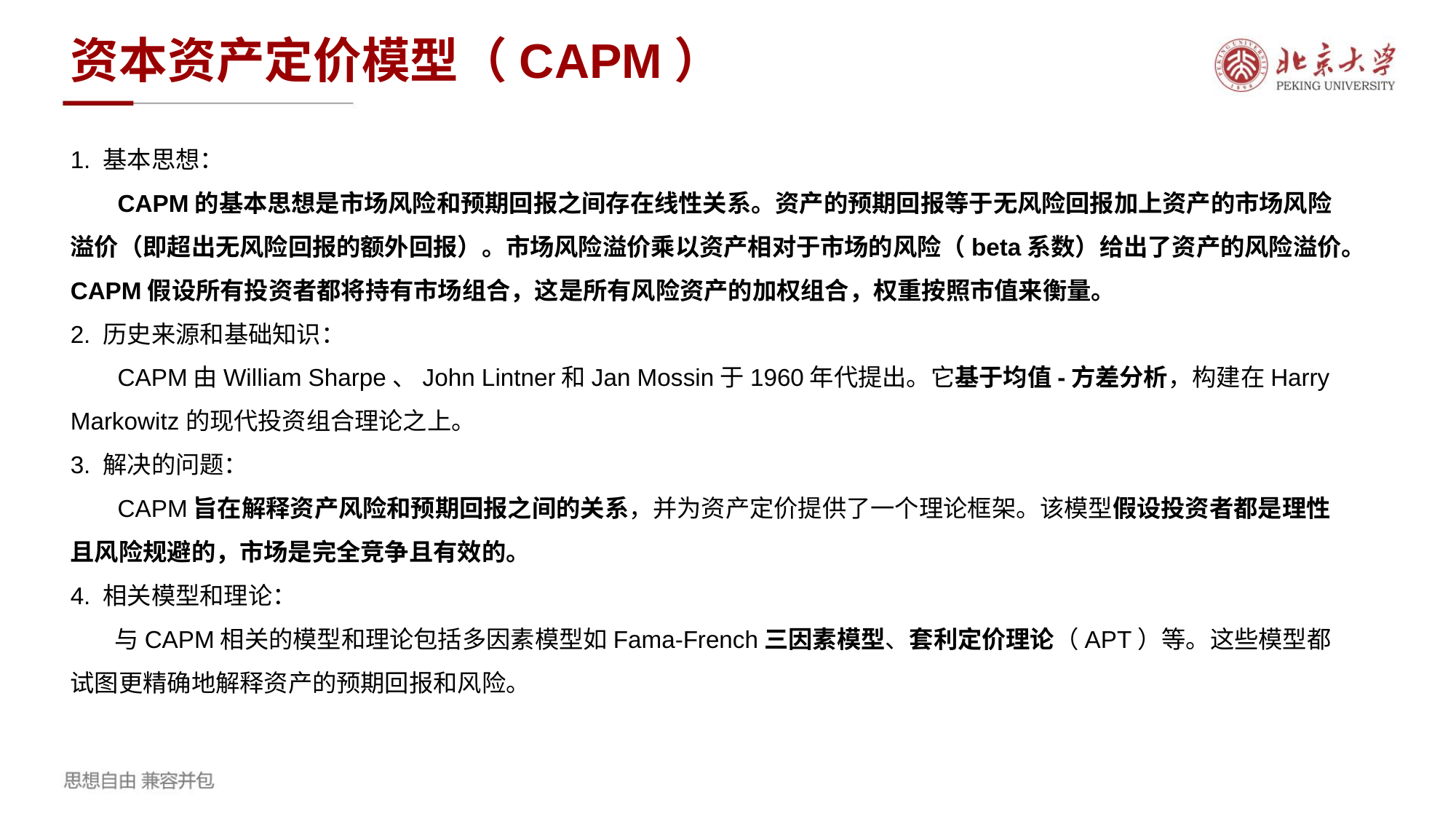

资本资产定价模型（CAPM）
1. 基本思想：
       CAPM的基本思想是市场风险和预期回报之间存在线性关系。资产的预期回报等于无风险回报加上资产的市场风险溢价（即超出无风险回报的额外回报）。市场风险溢价乘以资产相对于市场的风险（beta系数）给出了资产的风险溢价。CAPM假设所有投资者都将持有市场组合，这是所有风险资产的加权组合，权重按照市值来衡量。
2. 历史来源和基础知识：
       CAPM由William Sharpe、John Lintner和Jan Mossin于1960年代提出。它基于均值-方差分析，构建在Harry Markowitz的现代投资组合理论之上。
3. 解决的问题：
       CAPM旨在解释资产风险和预期回报之间的关系，并为资产定价提供了一个理论框架。该模型假设投资者都是理性且风险规避的，市场是完全竞争且有效的。
4. 相关模型和理论：
       与CAPM相关的模型和理论包括多因素模型如Fama-French三因素模型、套利定价理论（APT）等。这些模型都试图更精确地解释资产的预期回报和风险。